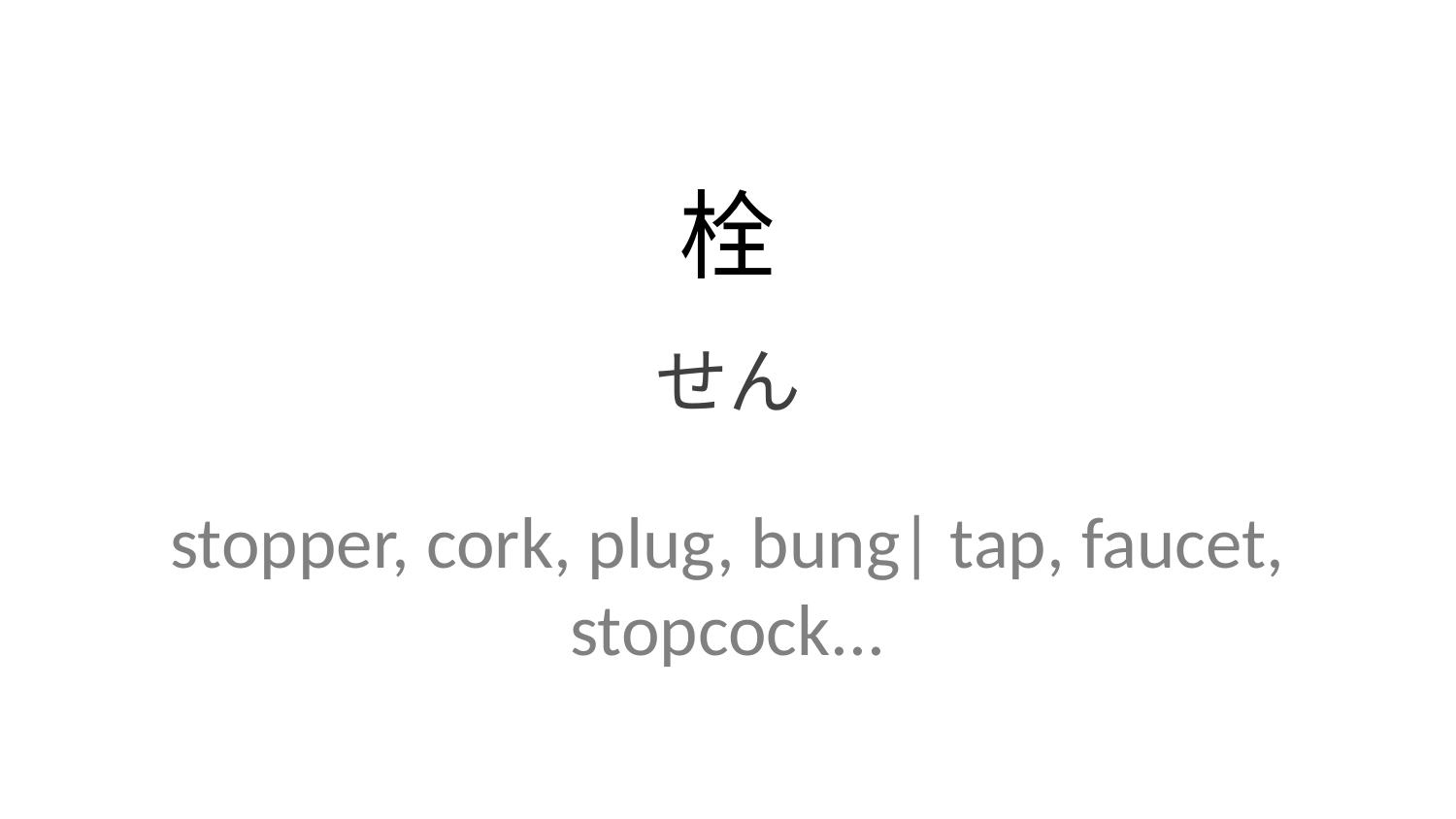

栓

せん
stopper, cork, plug, bung| tap, faucet, stopcock...